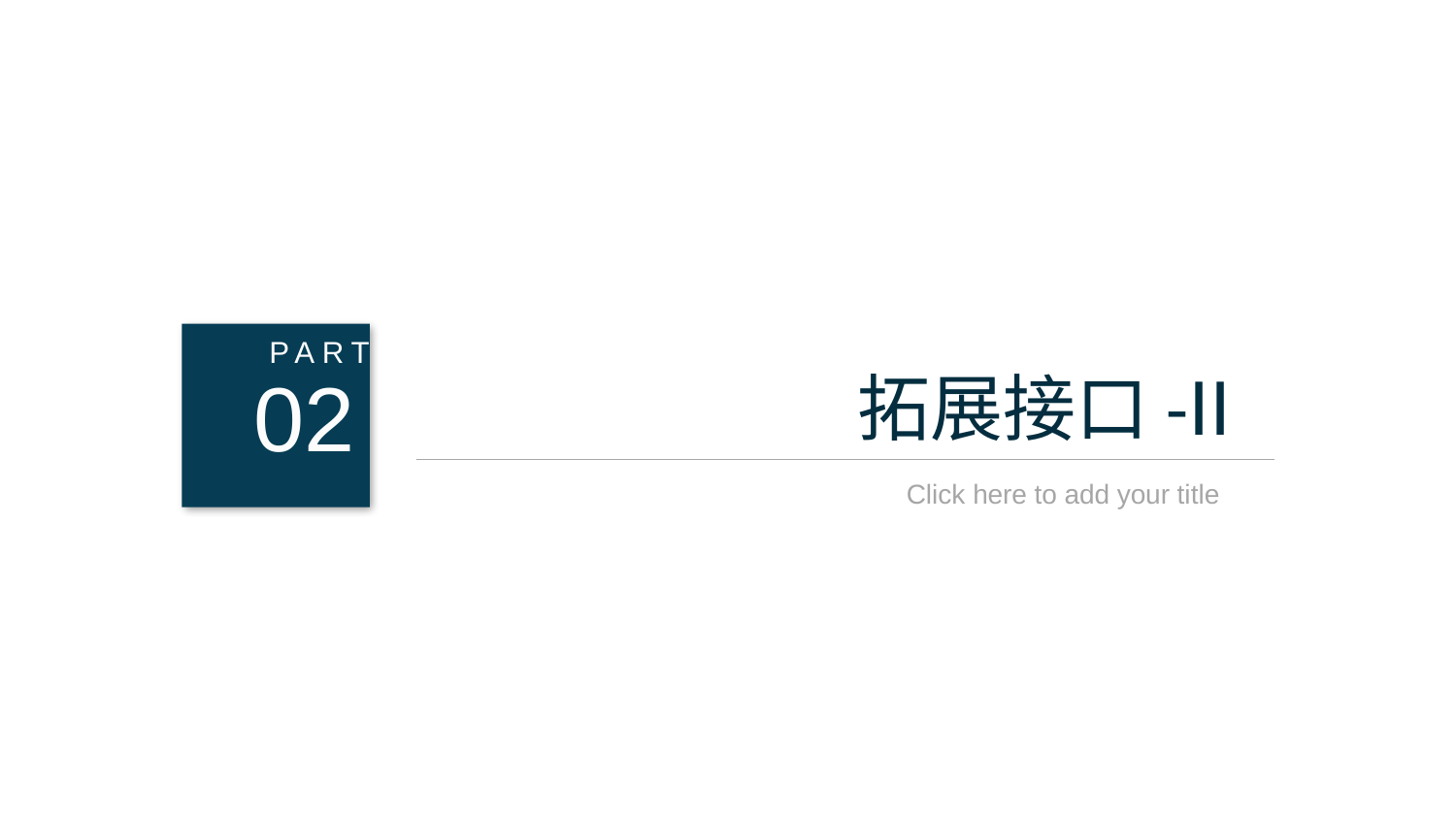

02
PART
拓展接口-ⅠⅠ
Click here to add your title